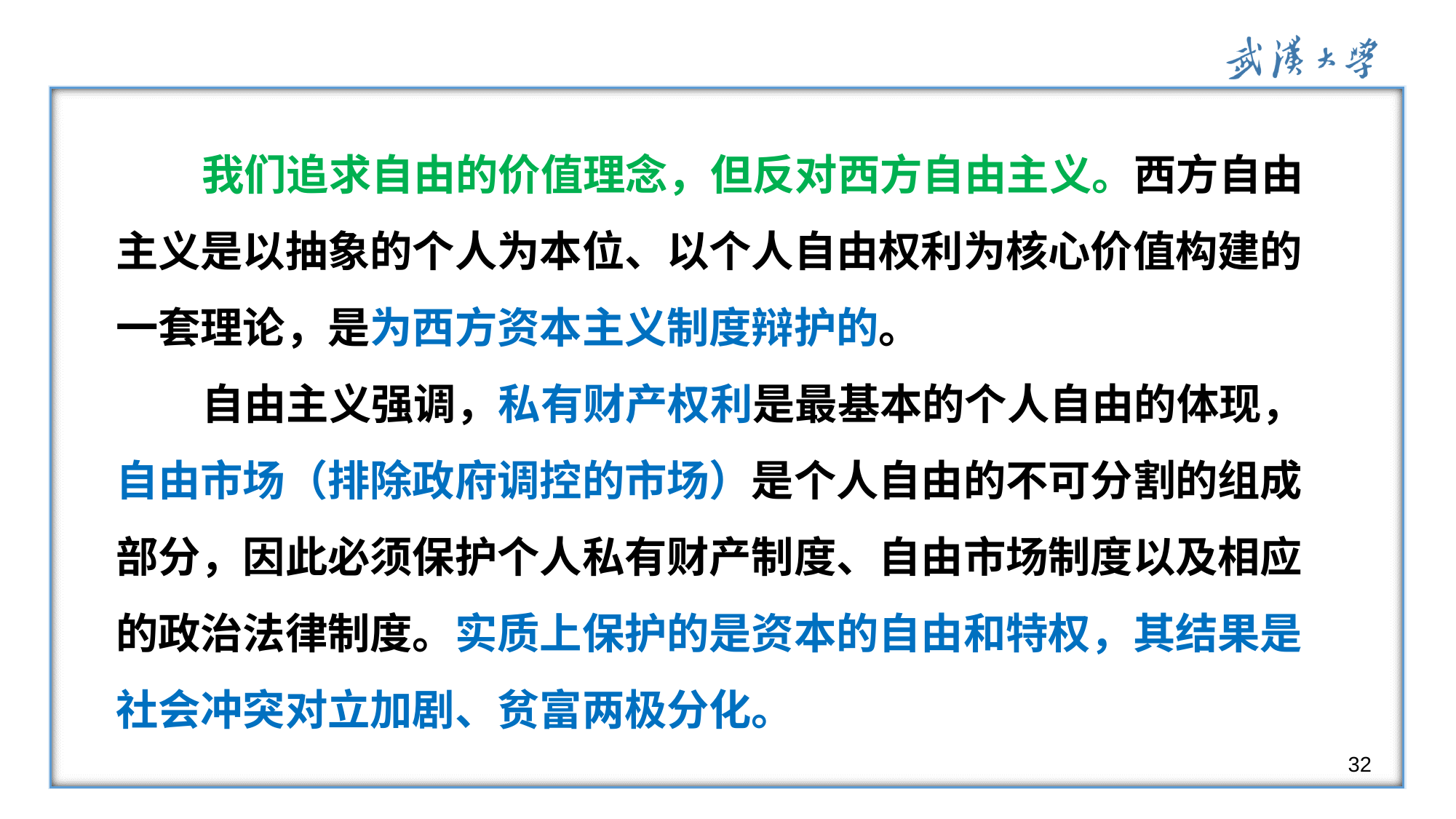

我们追求自由的价值理念，但反对西方自由主义。西方自由主义是以抽象的个人为本位、以个人自由权利为核心价值构建的一套理论，是为西方资本主义制度辩护的。
自由主义强调，私有财产权利是最基本的个人自由的体现，自由市场（排除政府调控的市场）是个人自由的不可分割的组成部分，因此必须保护个人私有财产制度、自由市场制度以及相应的政治法律制度。实质上保护的是资本的自由和特权，其结果是社会冲突对立加剧、贫富两极分化。
32